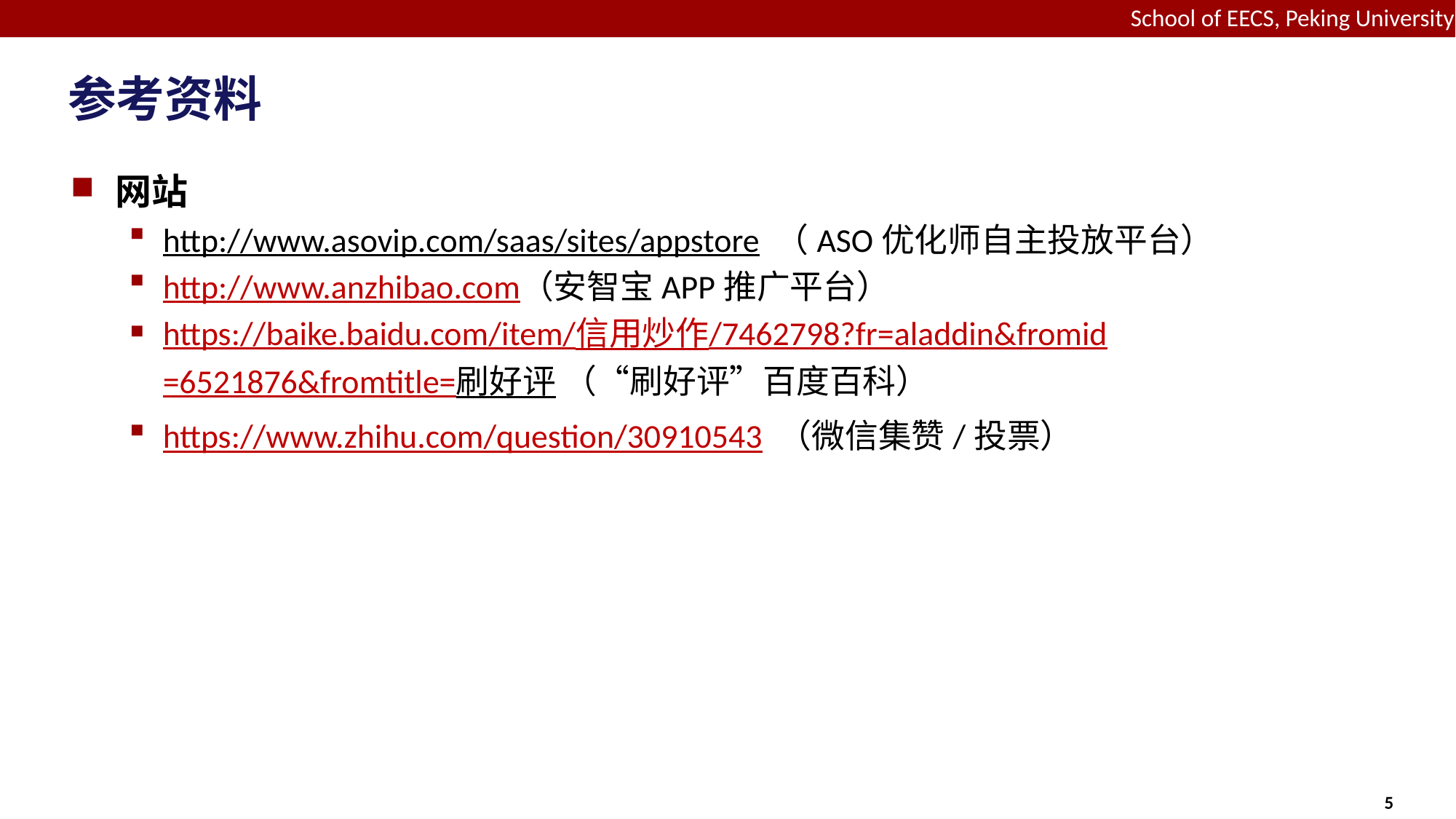

# 参考资料
网站
http://www.asovip.com/saas/sites/appstore （ASO优化师自主投放平台）
http://www.anzhibao.com（安智宝APP推广平台）
https://baike.baidu.com/item/信用炒作/7462798?fr=aladdin&fromid=6521876&fromtitle=刷好评 （“刷好评”百度百科）
https://www.zhihu.com/question/30910543 （微信集赞/投票）